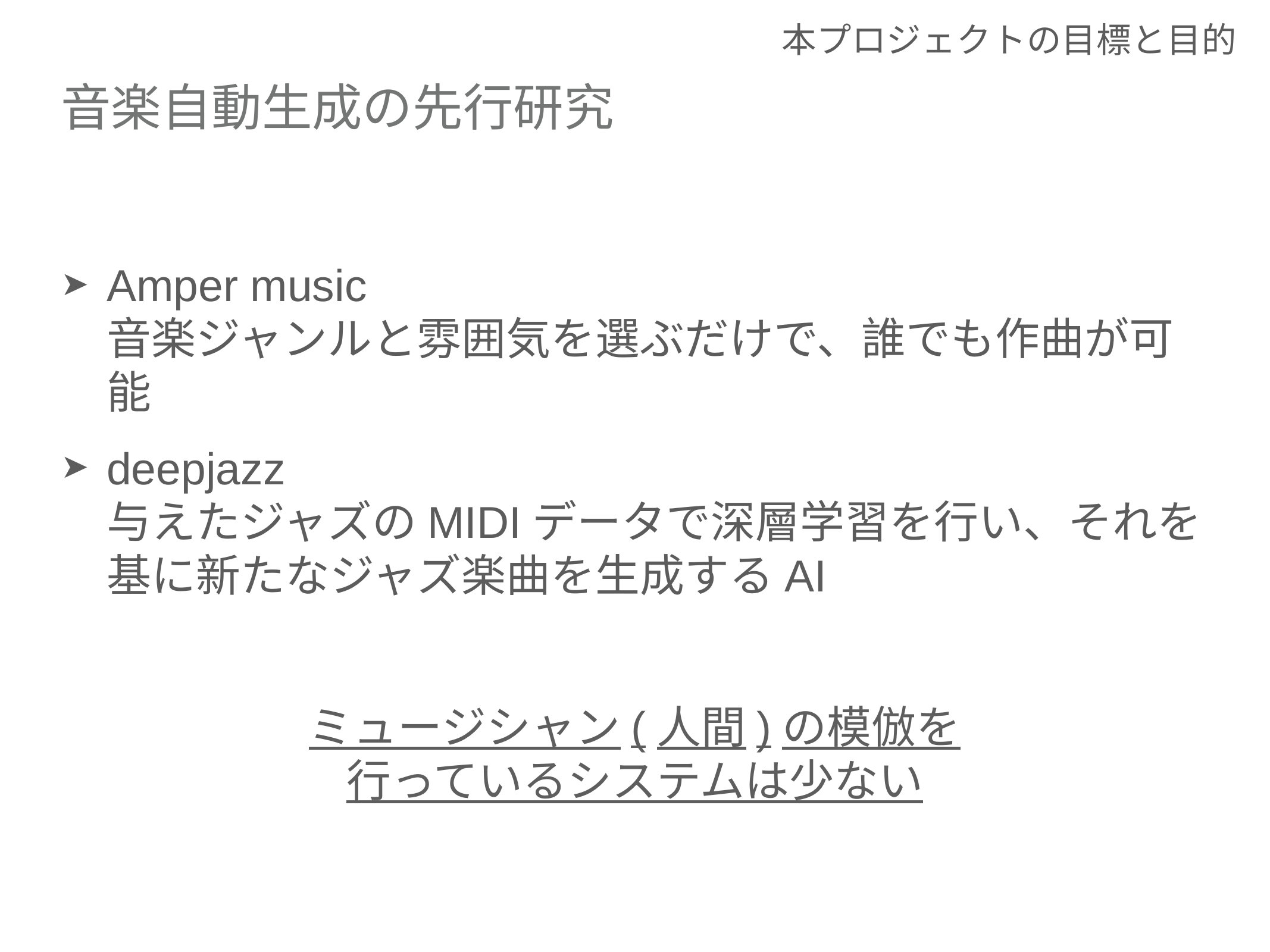

本プロジェクトの目標と目的
# 音楽自動生成の先行研究

Amper music
音楽ジャンルと雰囲気を選ぶだけで、誰でも作曲が可能
deepjazz
与えたジャズのMIDIデータで深層学習を行い、それを基に新たなジャズ楽曲を生成するAI

ミュージシャン(人間)の模倣を
行っているシステムは少ない